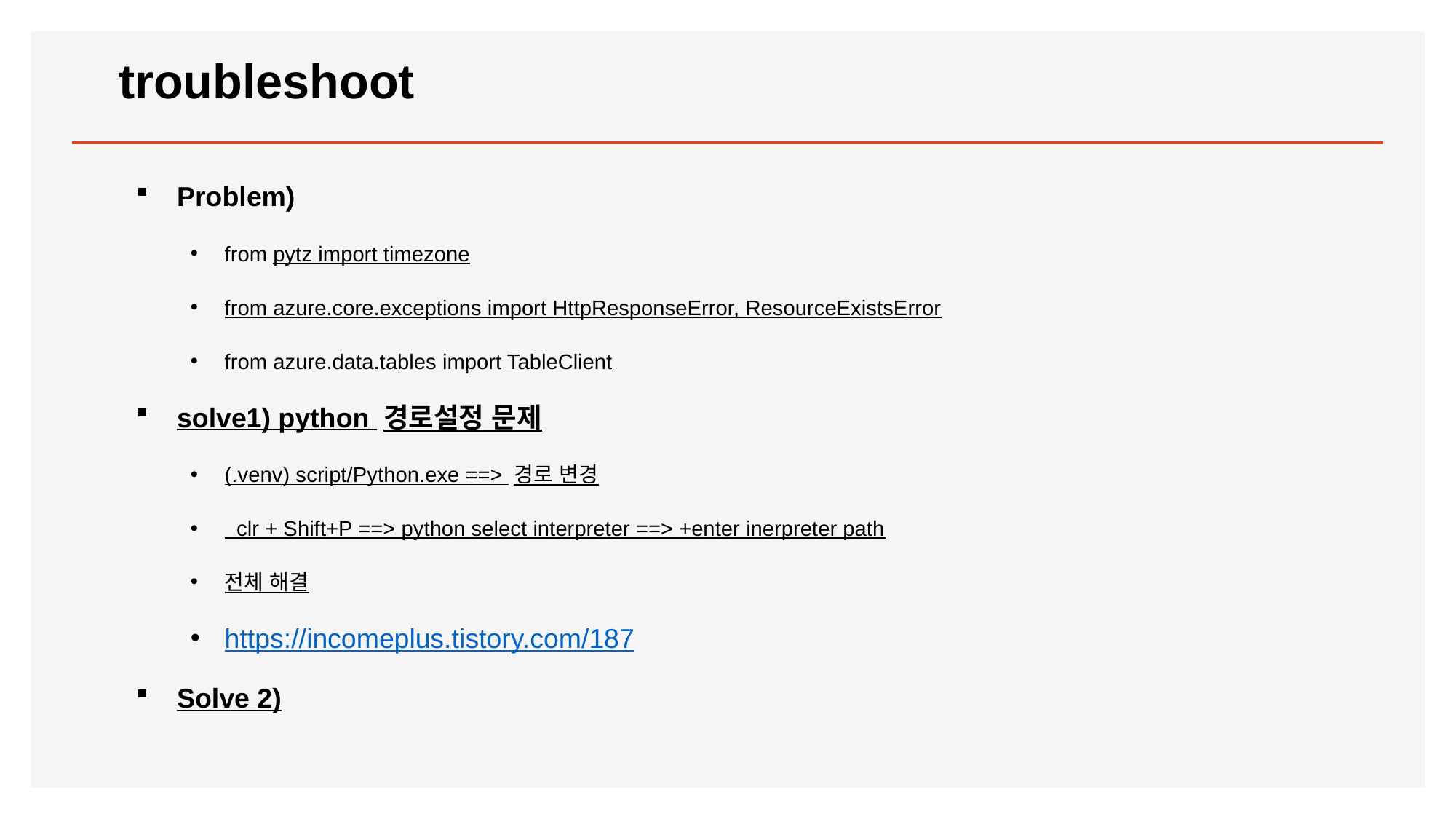

# troubleshoot
Problem)
from pytz import timezone
from azure.core.exceptions import HttpResponseError, ResourceExistsError
from azure.data.tables import TableClient
solve1) python 경로설정 문제
(.venv) script/Python.exe ==> 경로 변경
  clr + Shift+P ==> python select interpreter ==> +enter inerpreter path
전체 해결
https://incomeplus.tistory.com/187
Solve 2)